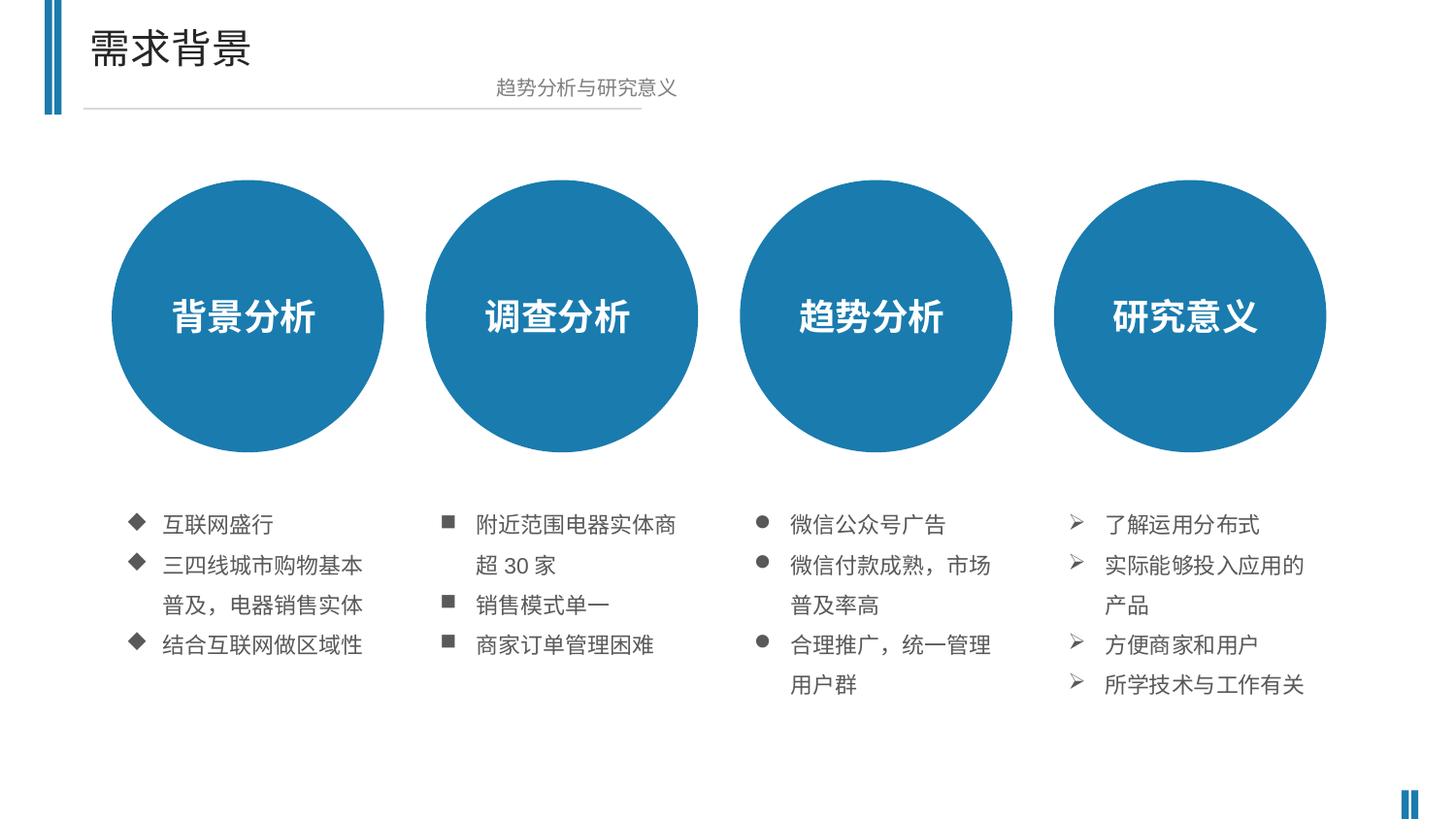

需求背景
趋势分析与研究意义
背景分析
调查分析
趋势分析
研究意义
互联网盛行
三四线城市购物基本普及，电器销售实体
结合互联网做区域性
附近范围电器实体商超30家
销售模式单一
商家订单管理困难
微信公众号广告
微信付款成熟，市场普及率高
合理推广，统一管理用户群
了解运用分布式
实际能够投入应用的产品
方便商家和用户
所学技术与工作有关